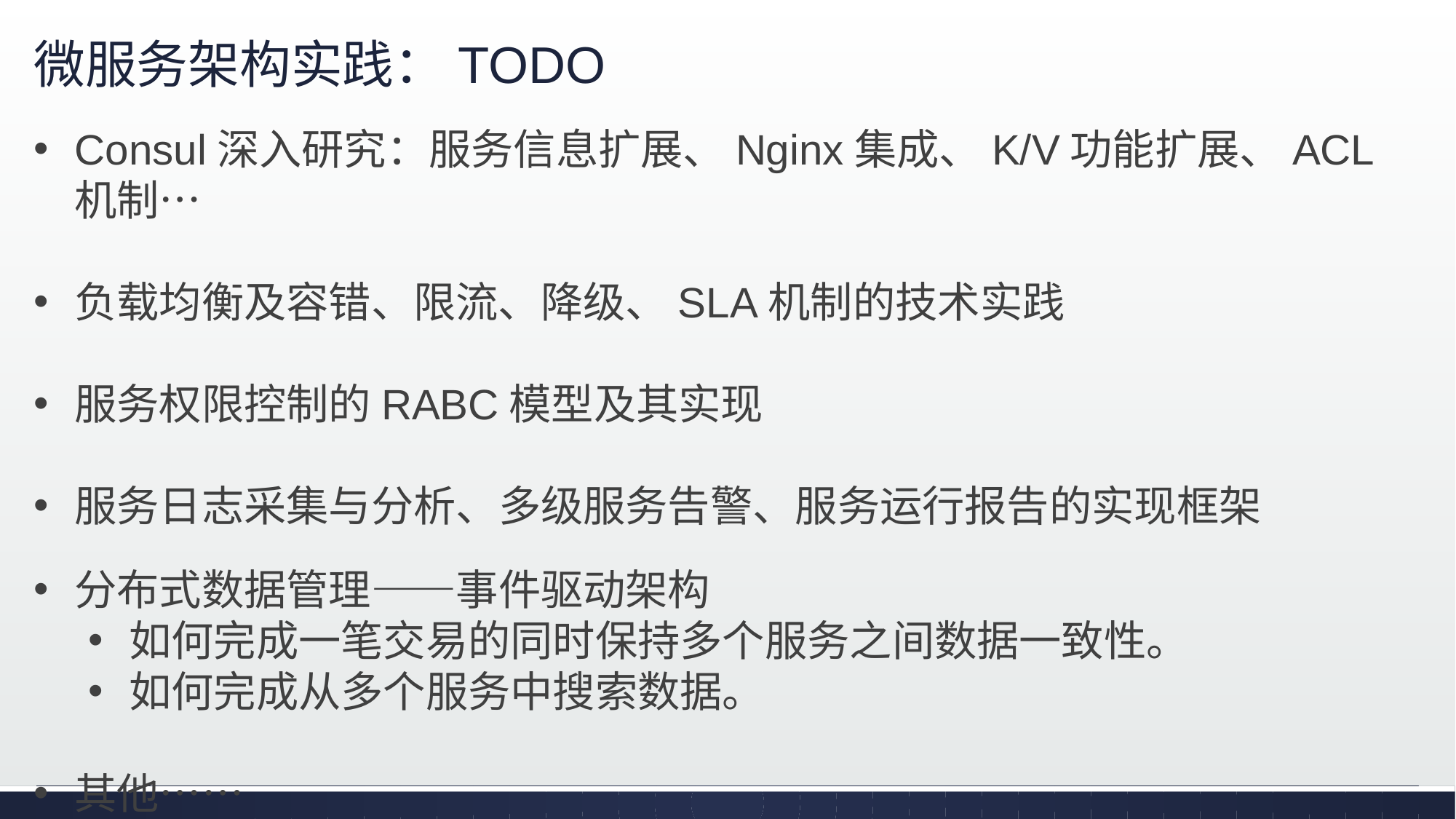

# 微服务架构实践：TODO
Consul深入研究：服务信息扩展、Nginx集成、K/V功能扩展、ACL机制…

负载均衡及容错、限流、降级、SLA机制的技术实践

服务权限控制的RABC模型及其实现

服务日志采集与分析、多级服务告警、服务运行报告的实现框架

分布式数据管理——事件驱动架构
如何完成一笔交易的同时保持多个服务之间数据一致性。
如何完成从多个服务中搜索数据。

其他……